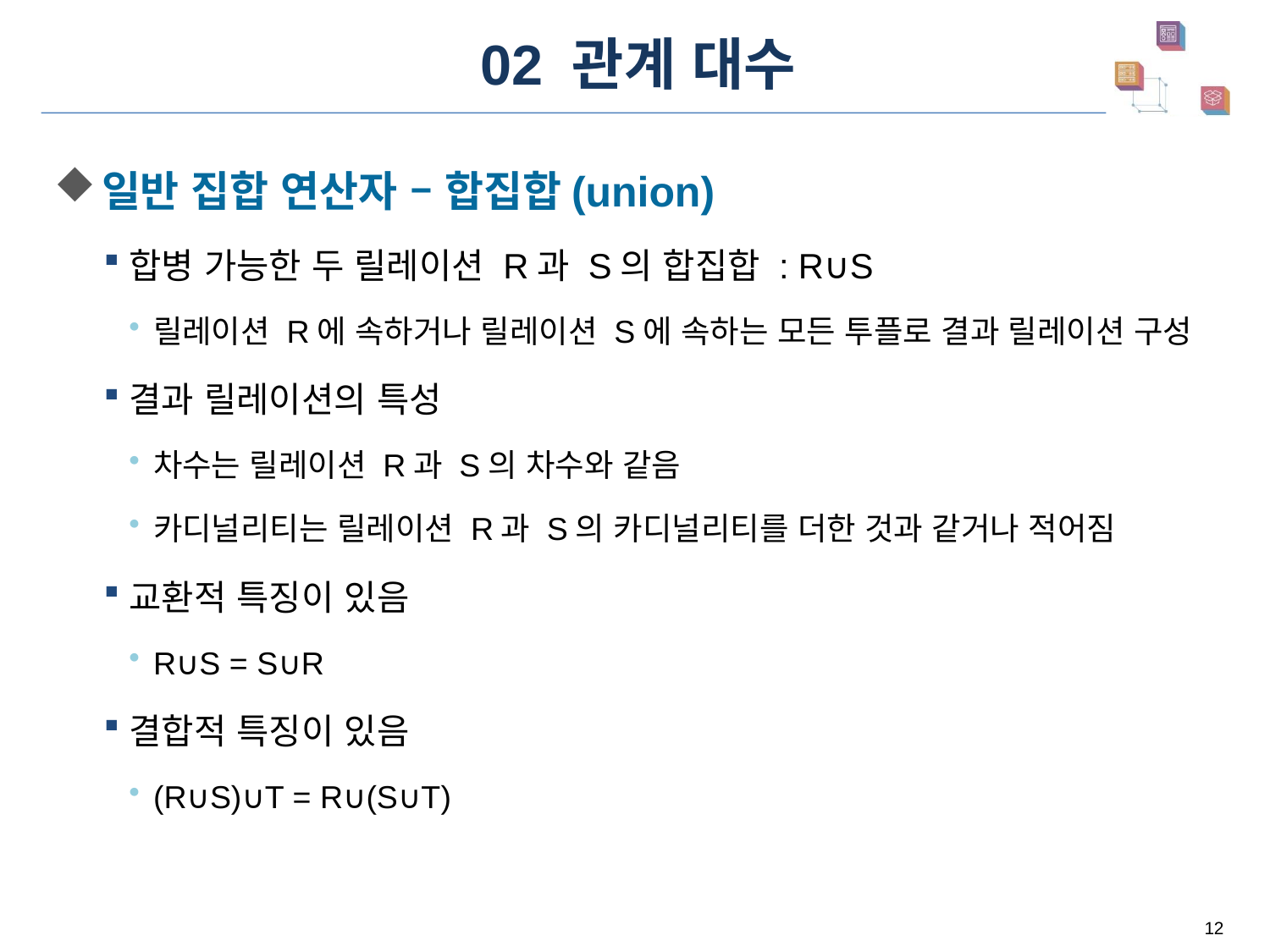

# 02 관계 대수
일반 집합 연산자 – 합집합(union)
합병 가능한 두 릴레이션 R과 S의 합집합 : R∪S
릴레이션 R에 속하거나 릴레이션 S에 속하는 모든 투플로 결과 릴레이션 구성
결과 릴레이션의 특성
차수는 릴레이션 R과 S의 차수와 같음
카디널리티는 릴레이션 R과 S의 카디널리티를 더한 것과 같거나 적어짐
교환적 특징이 있음
R∪S = S∪R
결합적 특징이 있음
(R∪S)∪T = R∪(S∪T)